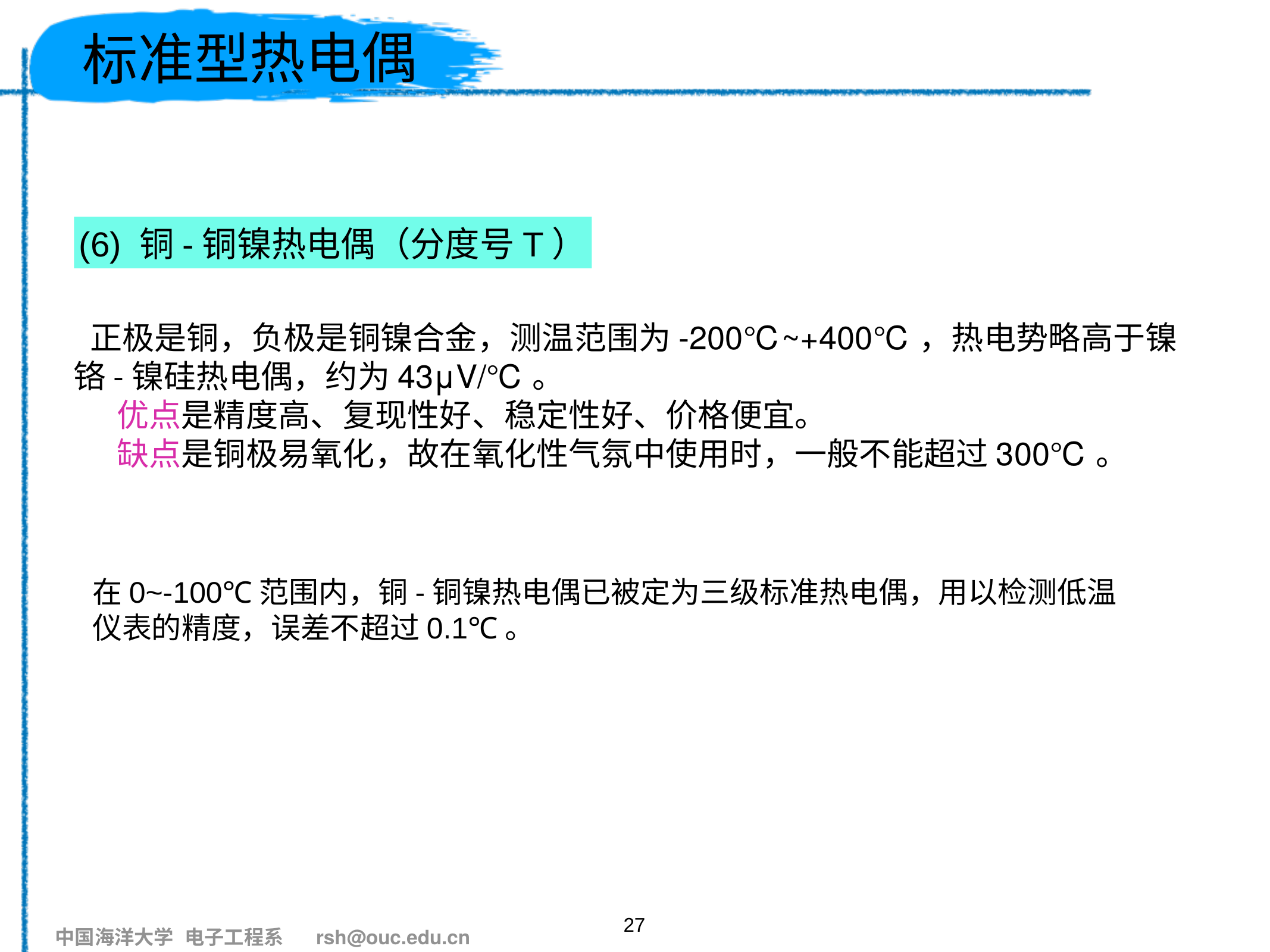

# 标准型热电偶
(6) 铜-铜镍热电偶（分度号T）
 正极是铜，负极是铜镍合金，测温范围为-200℃~+400℃，热电势略高于镍铬-镍硅热电偶，约为43μV/℃。
    优点是精度高、复现性好、稳定性好、价格便宜。
    缺点是铜极易氧化，故在氧化性气氛中使用时，一般不能超过300℃。
在0~-100℃范围内，铜-铜镍热电偶已被定为三级标准热电偶，用以检测低温仪表的精度，误差不超过0.1℃。
27